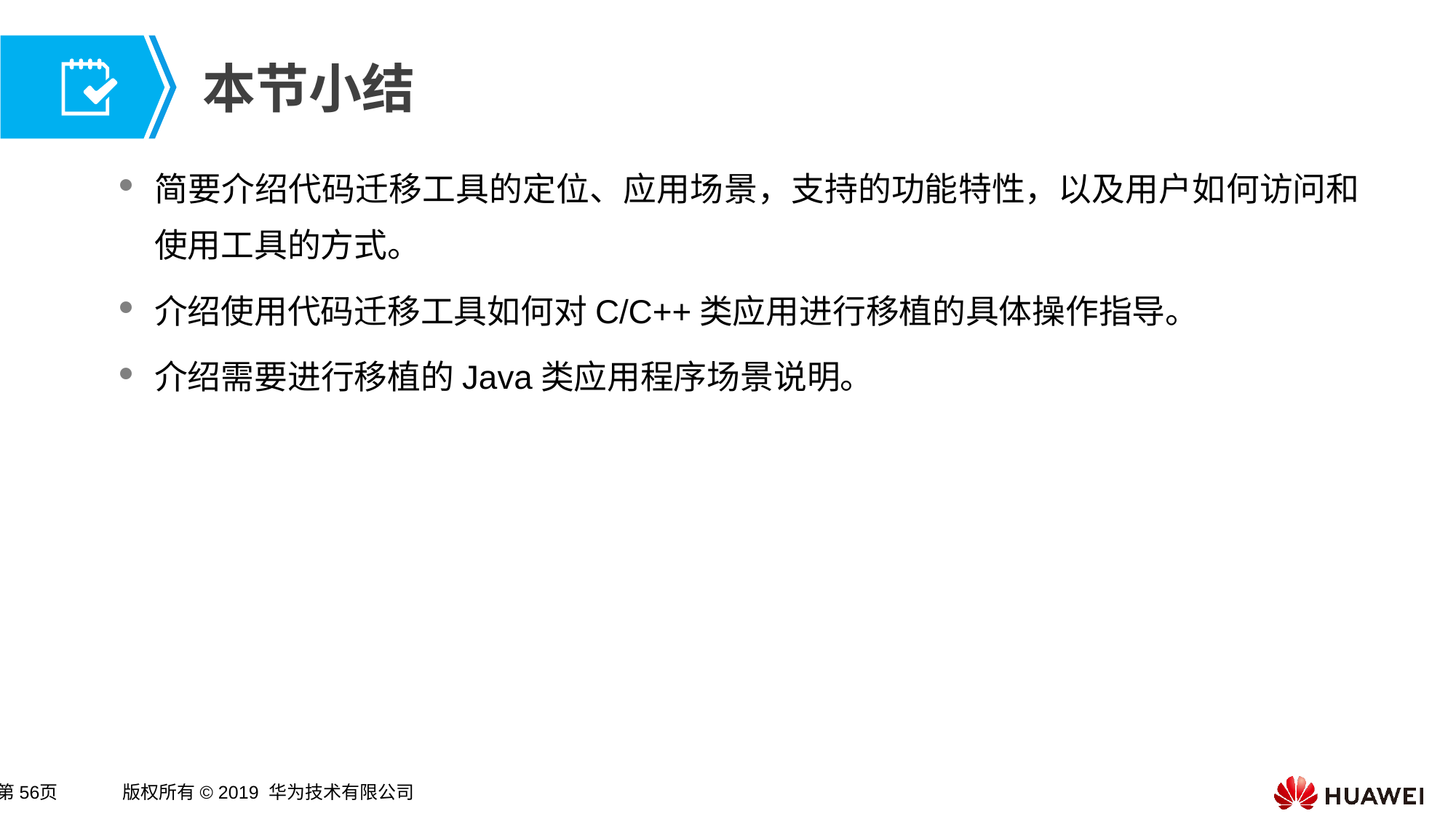

简要介绍代码迁移工具的定位、应用场景，支持的功能特性，以及用户如何访问和使用工具的方式。
介绍使用代码迁移工具如何对C/C++类应用进行移植的具体操作指导。
介绍需要进行移植的Java类应用程序场景说明。